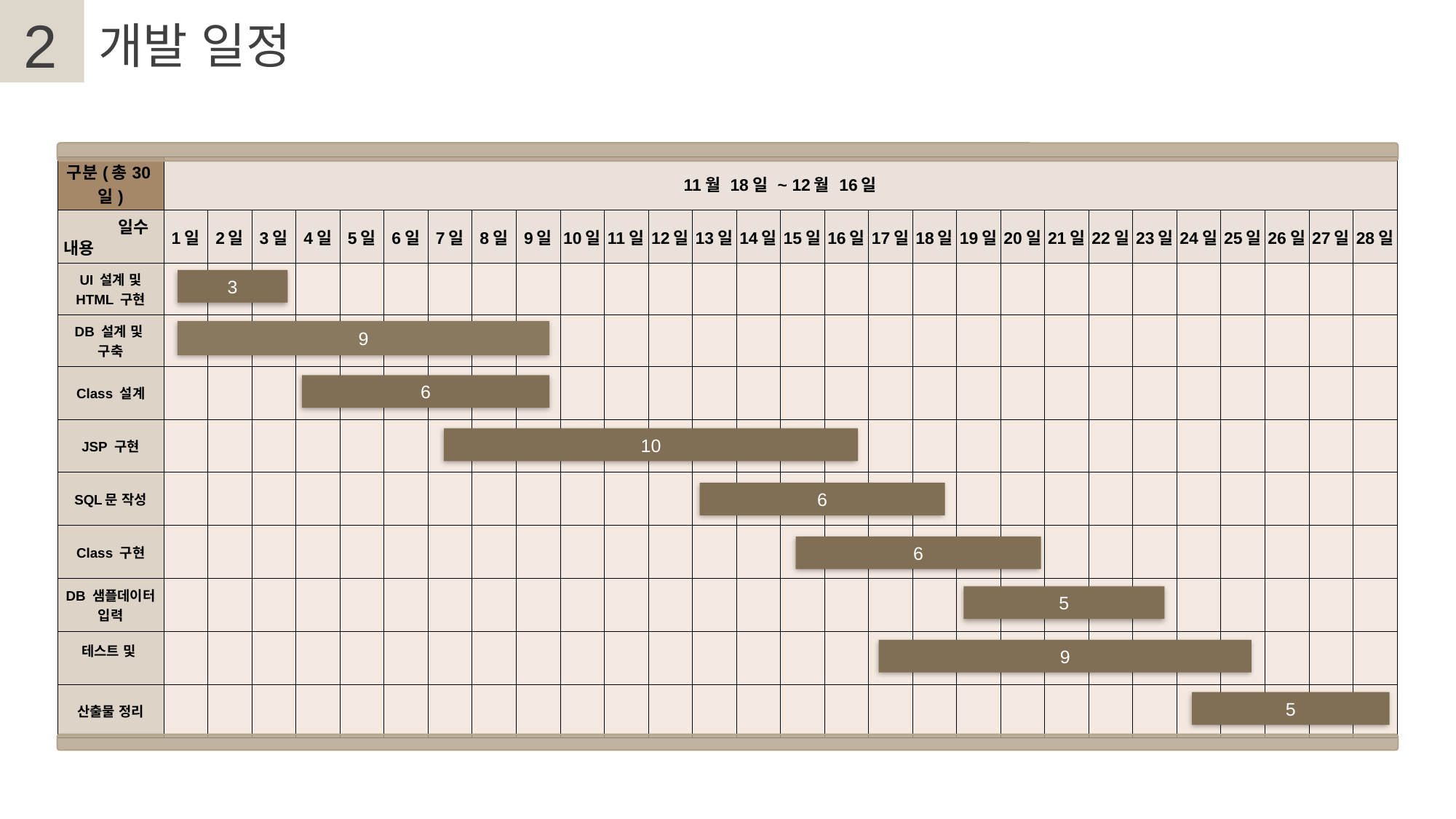

2
개발 일정

| 구분(총30일) | 11월 18일 ~ 12월 16일 |  |  |  |  |  |  |  |  |  |  |  |  |  |  |  |  |  |  |  |  |  |  |  |  |  |  |  |
| --- | --- | --- | --- | --- | --- | --- | --- | --- | --- | --- | --- | --- | --- | --- | --- | --- | --- | --- | --- | --- | --- | --- | --- | --- | --- | --- | --- | --- |
|  | 1일 | 2일 | 3일 | 4일 | 5일 | 6일 | 7일 | 8일 | 9일 | 10일 | 11일 | 12일 | 13일 | 14일 | 15일 | 16일 | 17일 | 18일 | 19일 | 20일 | 21일 | 22일 | 23일 | 24일 | 25일 | 26일 | 27일 | 28일 |
| UI 설계 및 HTML 구현 |  |  |  |  |  |  |  |  |  |  |  |  |  |  |  |  |  |  |  |  |  |  |  |  |  |  |  |  |
| DB 설계 및 구축 |  |  |  |  |  |  |  |  |  |  |  |  |  |  |  |  |  |  |  |  |  |  |  |  |  |  |  |  |
| Class 설계 |  |  |  |  |  |  |  |  |  |  |  |  |  |  |  |  |  |  |  |  |  |  |  |  |  |  |  |  |
| JSP 구현 |  |  |  |  |  |  |  |  |  |  |  |  |  |  |  |  |  |  |  |  |  |  |  |  |  |  |  |  |
| SQL문 작성 |  |  |  |  |  |  |  |  |  |  |  |  |  |  |  |  |  |  |  |  |  |  |  |  |  |  |  |  |
| Class 구현 |  |  |  |  |  |  |  |  |  |  |  |  |  |  |  |  |  |  |  |  |  |  |  |  |  |  |  |  |
| DB 샘플데이터 입력 |  |  |  |  |  |  |  |  |  |  |  |  |  |  |  |  |  |  |  |  |  |  |  |  |  |  |  |  |
| 테스트 및 |  |  |  |  |  |  |  |  |  |  |  |  |  |  |  |  |  |  |  |  |  |  |  |  |  |  |  |  |
| 산출물 정리 |  |  |  |  |  |  |  |  |  |  |  |  |  |  |  |  |  |  |  |  |  |  |  |  |  |  |  |  |
일수
내용
3
9
6
10
6
6
5
9
5